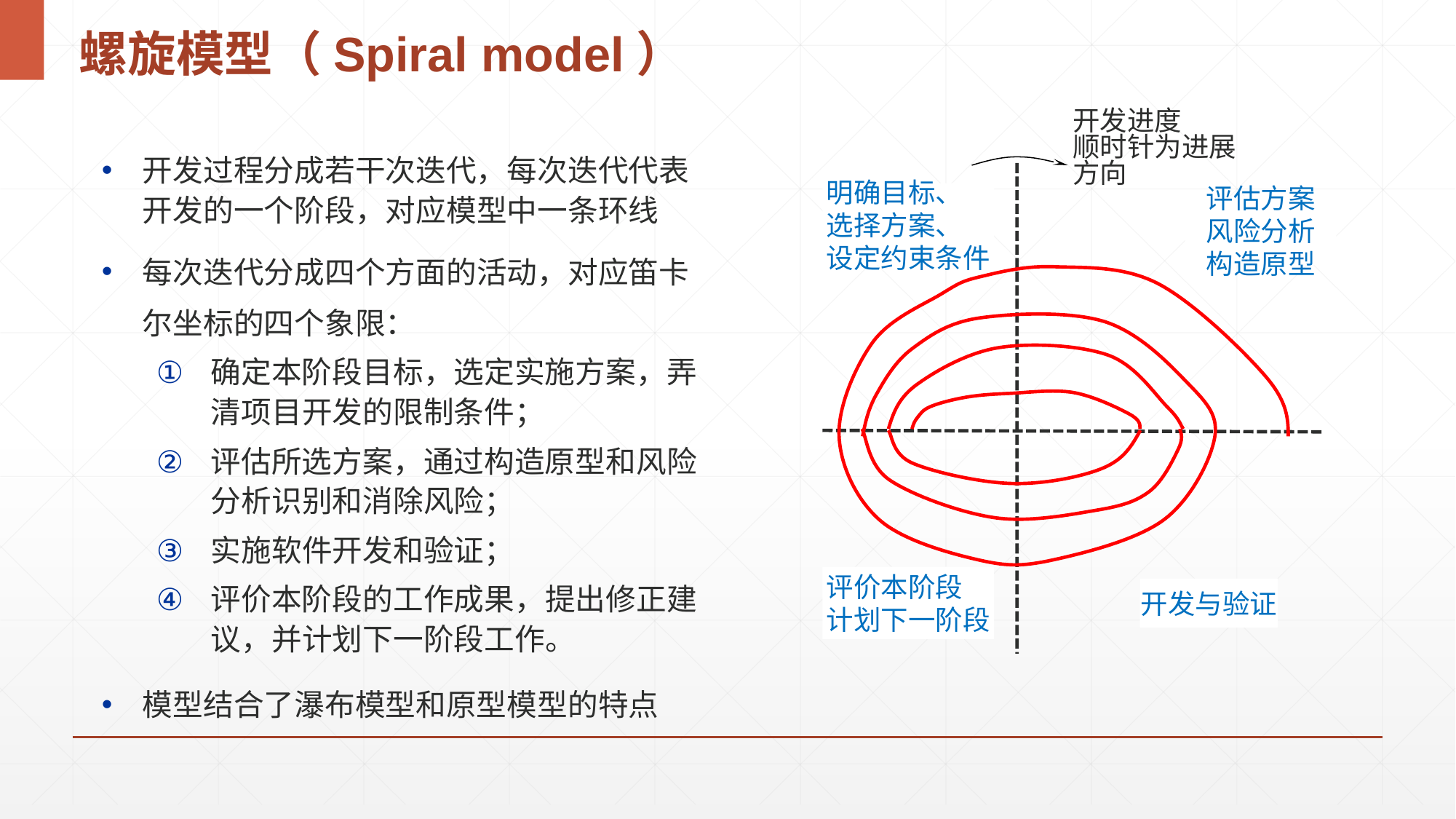

# 螺旋模型（Spiral model）
开发进度
顺时针为进展方向
开发过程分成若干次迭代，每次迭代代表开发的一个阶段，对应模型中一条环线
每次迭代分成四个方面的活动，对应笛卡尔坐标的四个象限：
确定本阶段目标，选定实施方案，弄清项目开发的限制条件；
评估所选方案，通过构造原型和风险分析识别和消除风险；
实施软件开发和验证；
评价本阶段的工作成果，提出修正建议，并计划下一阶段工作。
模型结合了瀑布模型和原型模型的特点

明确目标、
选择方案、
设定约束条件
评估方案
风险分析
构造原型

评价本阶段
计划下一阶段
开发与验证